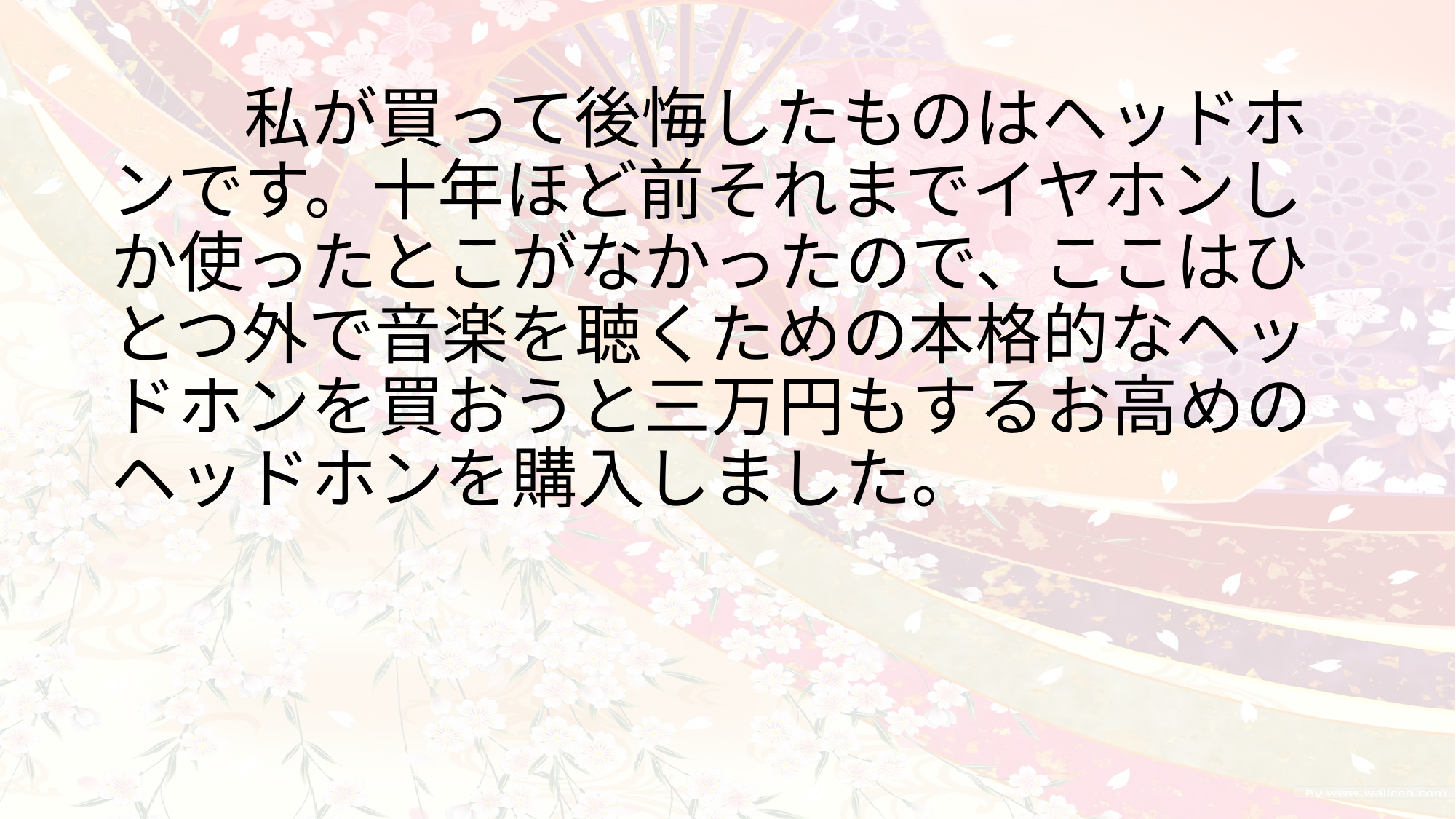

私が買って後悔したものはヘッドホンです。十年ほど前それまでイヤホンしか使ったとこがなかったので、ここはひとつ外で音楽を聴くための本格的なヘッドホンを買おうと三万円もするお高めのヘッドホンを購入しました。